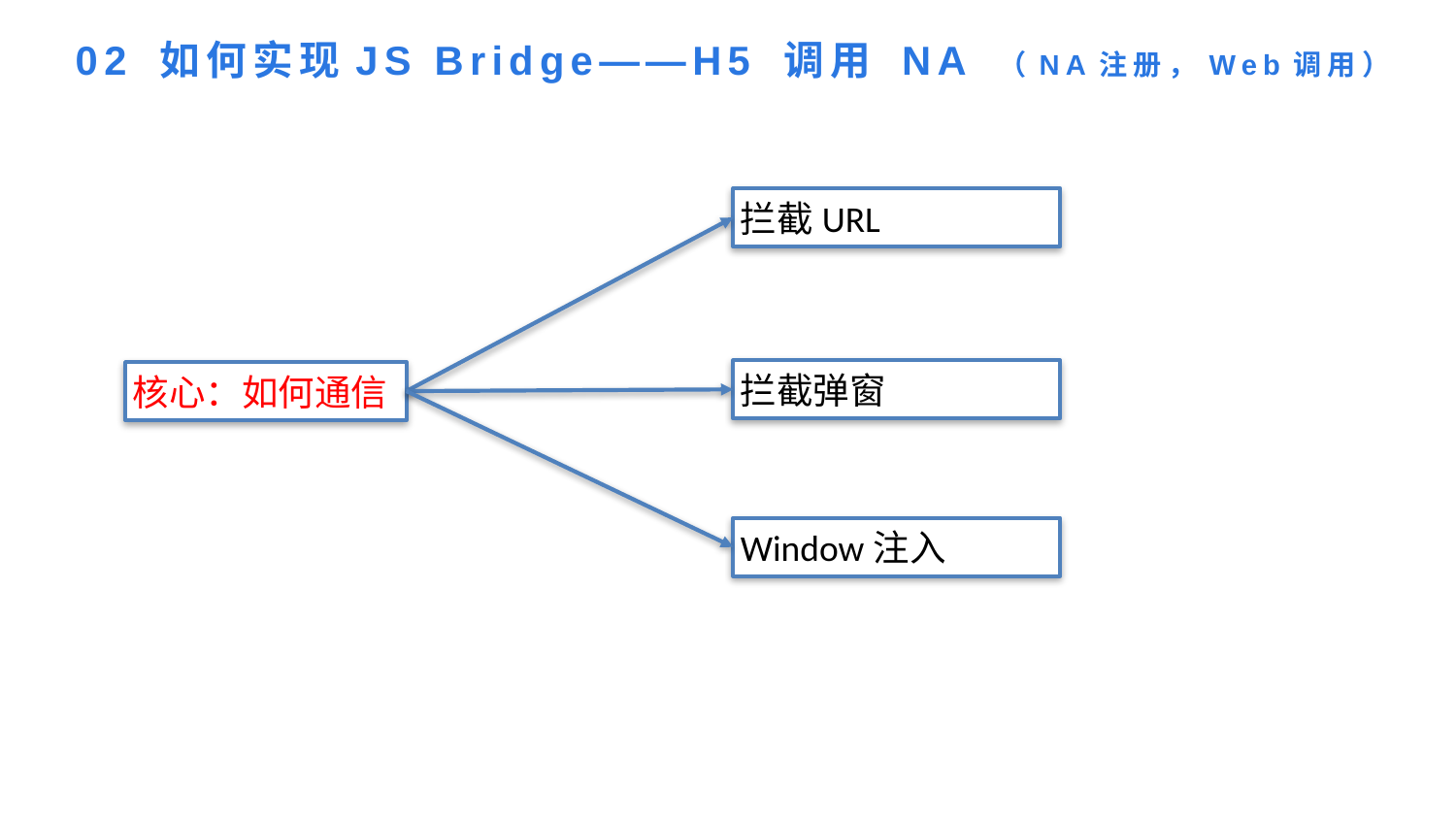

02 如何实现JS Bridge——H5 调用 NA （NA注册，Web调用）
拦截URL
拦截弹窗
核心：如何通信
只能拿到编译后的所有产物

Window注入